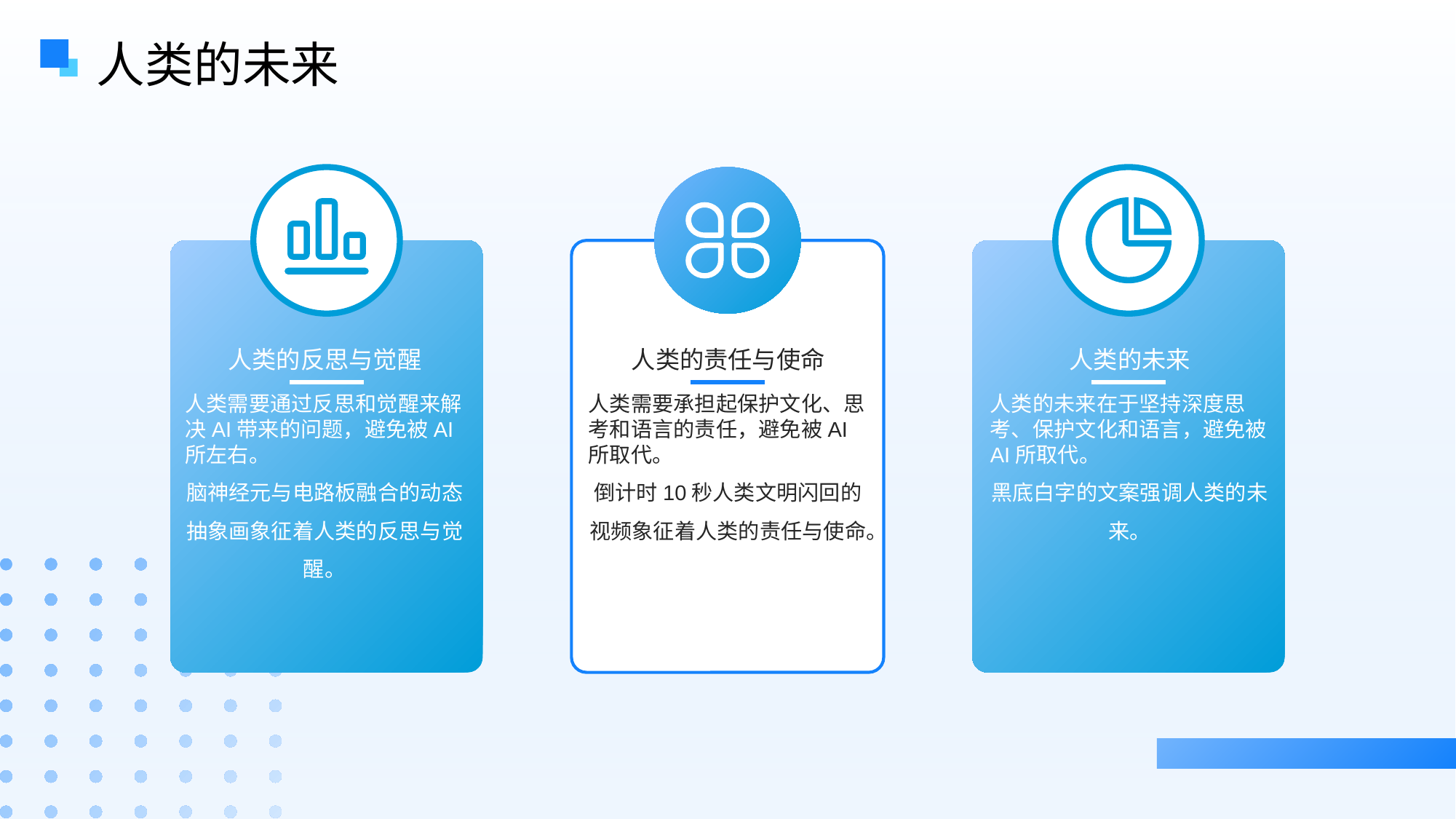

人类的未来

人类的反思与觉醒
人类的责任与使命
人类的未来
人类需要通过反思和觉醒来解决AI带来的问题，避免被AI所左右。
脑神经元与电路板融合的动态抽象画象征着人类的反思与觉醒。
人类需要承担起保护文化、思考和语言的责任，避免被AI所取代。
倒计时10秒人类文明闪回的视频象征着人类的责任与使命。
人类的未来在于坚持深度思考、保护文化和语言，避免被AI所取代。
黑底白字的文案强调人类的未来。